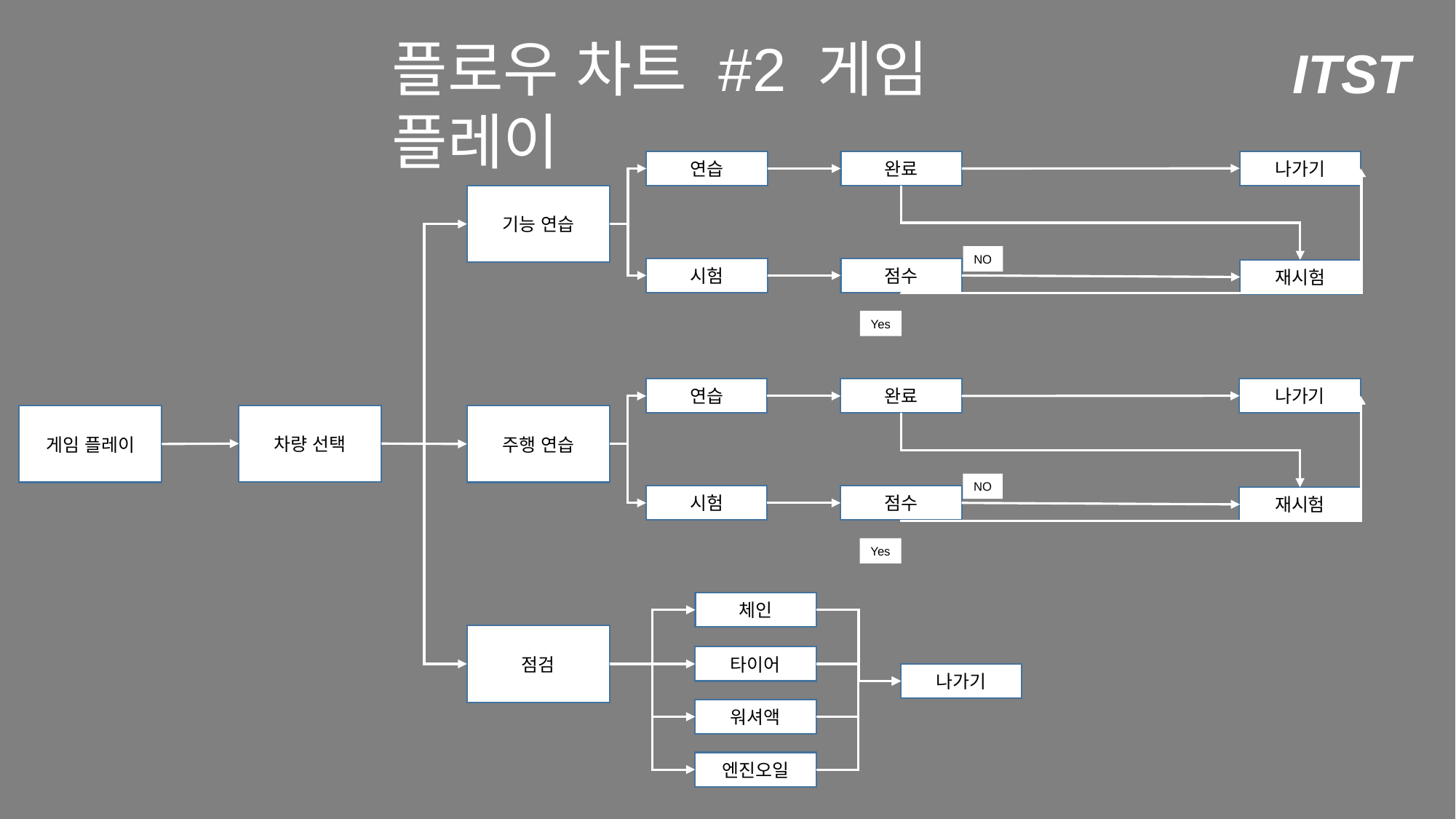

ITST
플로우 차트 #2 게임 플레이
나가기
연습
완료
기능 연습
NO
시험
점수
재시험
Yes
나가기
연습
완료
차량 선택
게임 플레이
주행 연습
NO
시험
점수
재시험
Yes
체인
점검
타이어
나가기
워셔액
엔진오일